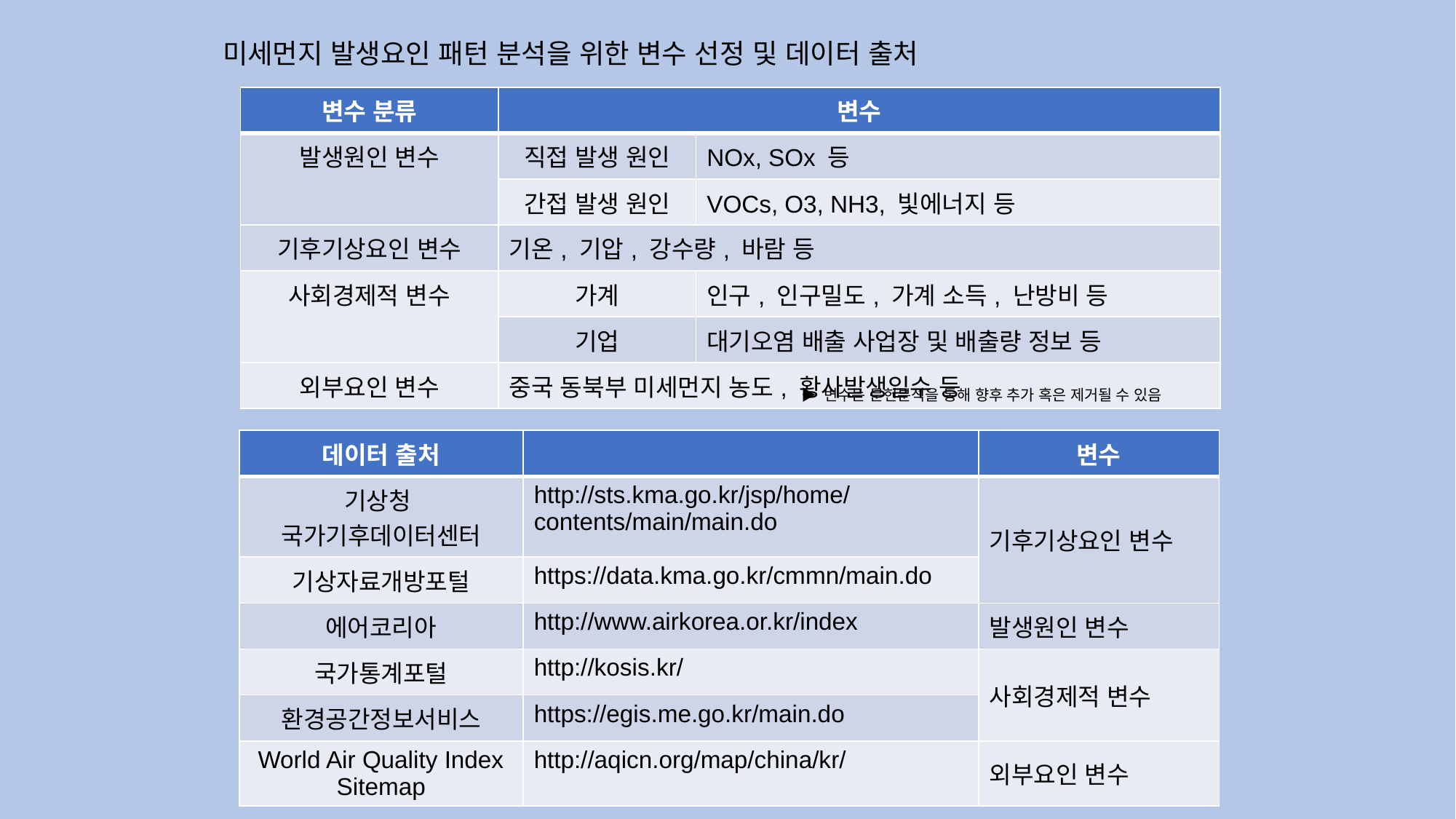

미세먼지 발생요인 패턴 분석을 위한 변수 선정 및 데이터 출처
| 변수 분류 | 변수 |  |
| --- | --- | --- |
| 발생원인 변수 | 직접 발생 원인 | NOx, SOx 등 |
|  | 간접 발생 원인 | VOCs, O3, NH3, 빛에너지 등 |
| 기후기상요인 변수 | 기온, 기압, 강수량, 바람 등 |  |
| 사회경제적 변수 | 가계 | 인구, 인구밀도, 가계 소득, 난방비 등 |
|  | 기업 | 대기오염 배출 사업장 및 배출량 정보 등 |
| 외부요인 변수 | 중국 동북부 미세먼지 농도, 황사발생일수 등 |  |
▶ 변수는 문헌분석을 통해 향후 추가 혹은 제거될 수 있음
| 데이터 출처 |  | 변수 |
| --- | --- | --- |
| 기상청 국가기후데이터센터 | http://sts.kma.go.kr/jsp/home/contents/main/main.do | 기후기상요인 변수 |
| 기상자료개방포털 | https://data.kma.go.kr/cmmn/main.do |  |
| 에어코리아 | http://www.airkorea.or.kr/index | 발생원인 변수 |
| 국가통계포털 | http://kosis.kr/ | 사회경제적 변수 |
| 환경공간정보서비스 | https://egis.me.go.kr/main.do |  |
| World Air Quality Index Sitemap | http://aqicn.org/map/china/kr/ | 외부요인 변수 |